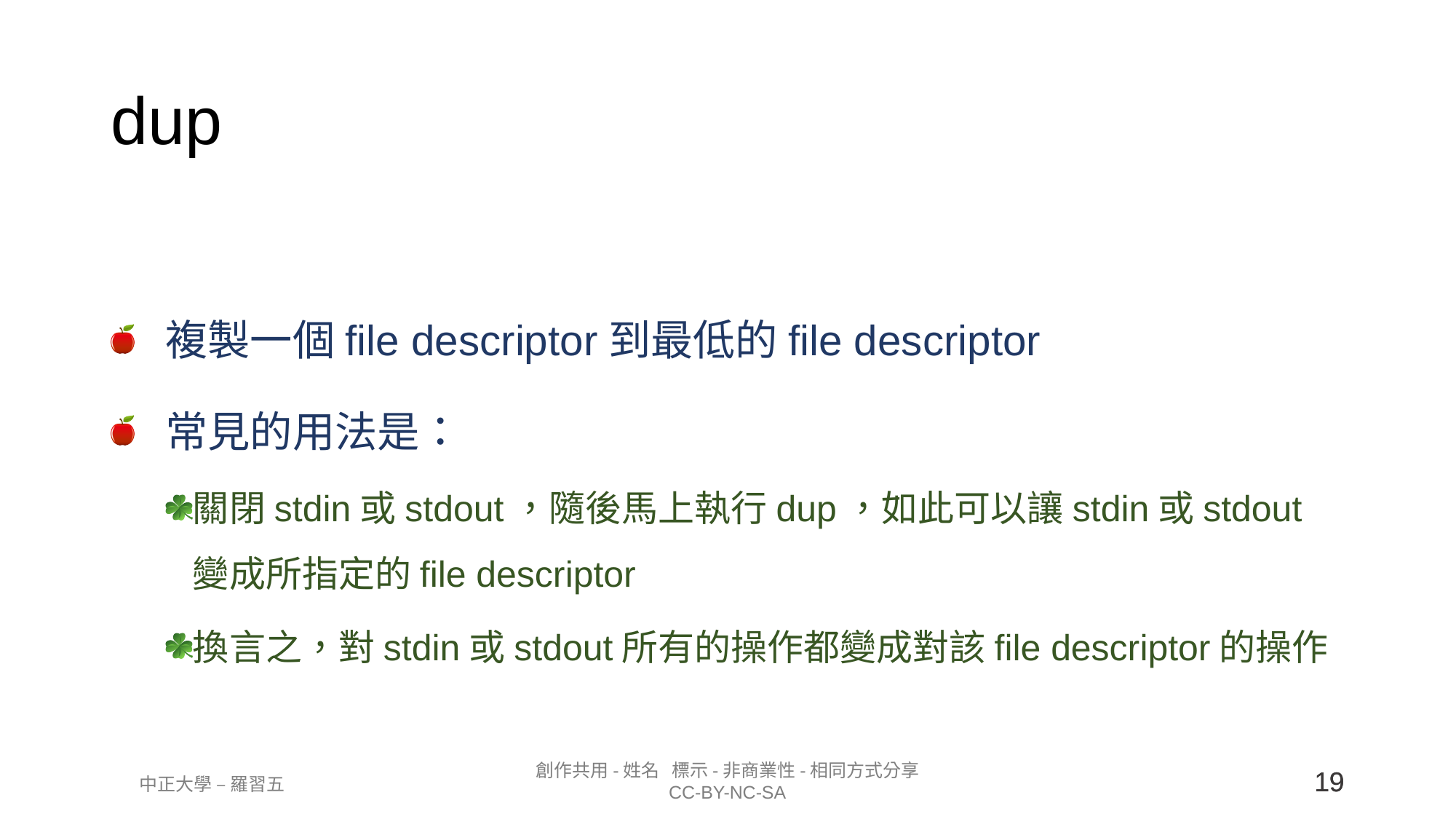

# dup
複製一個file descriptor到最低的file descriptor
常見的用法是：
關閉stdin或stdout，隨後馬上執行dup，如此可以讓stdin或stdout變成所指定的file descriptor
換言之，對stdin或stdout所有的操作都變成對該file descriptor的操作